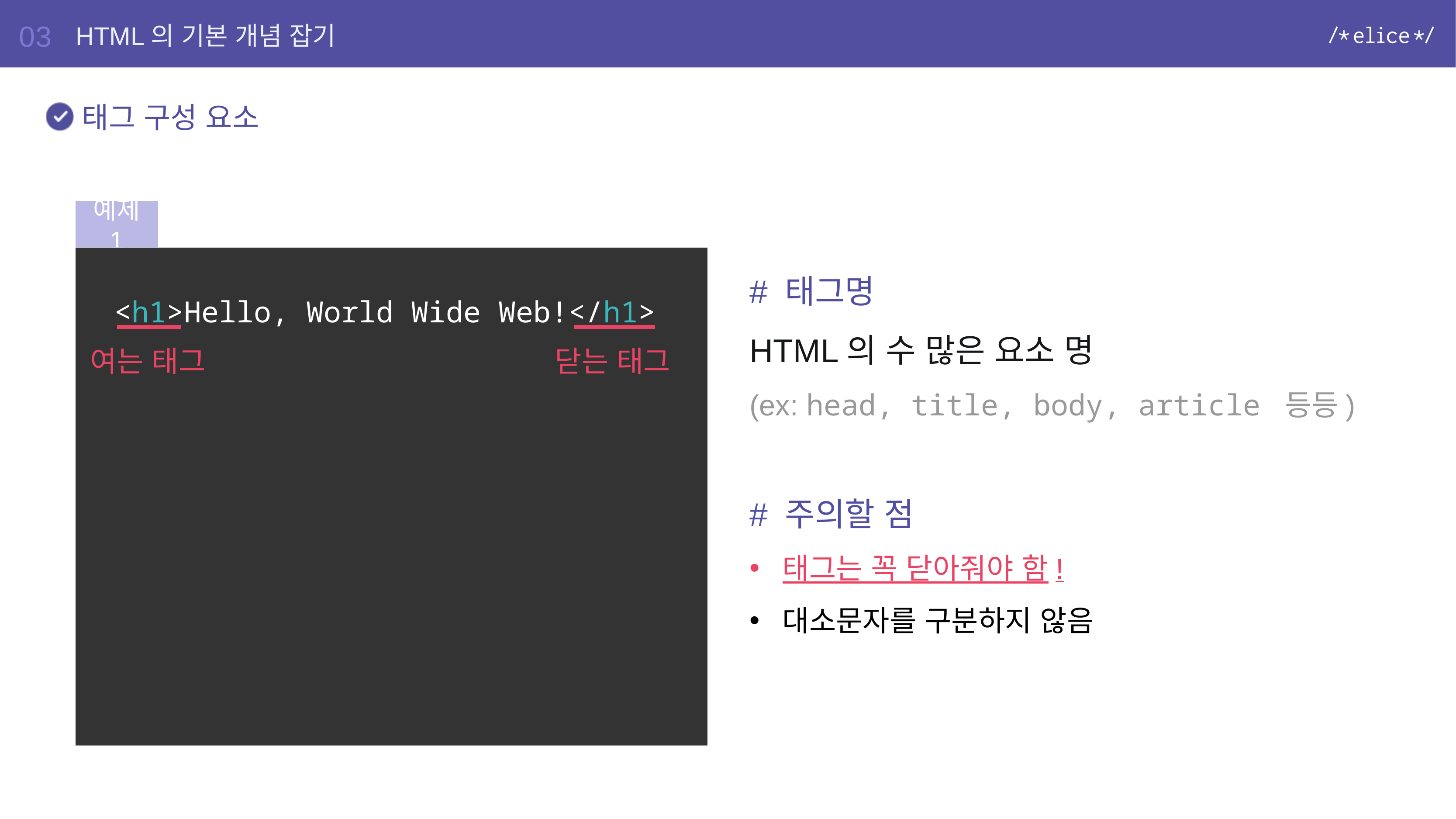

03
HTML의 기본 개념 잡기
태그 구성 요소
예제 1
<h1>Hello, World Wide Web!</h1>
# 태그명
HTML의 수 많은 요소 명
(ex: head, title, body, article 등등)

# 주의할 점
태그는 꼭 닫아줘야 함!
대소문자를 구분하지 않음

여는 태그
닫는 태그